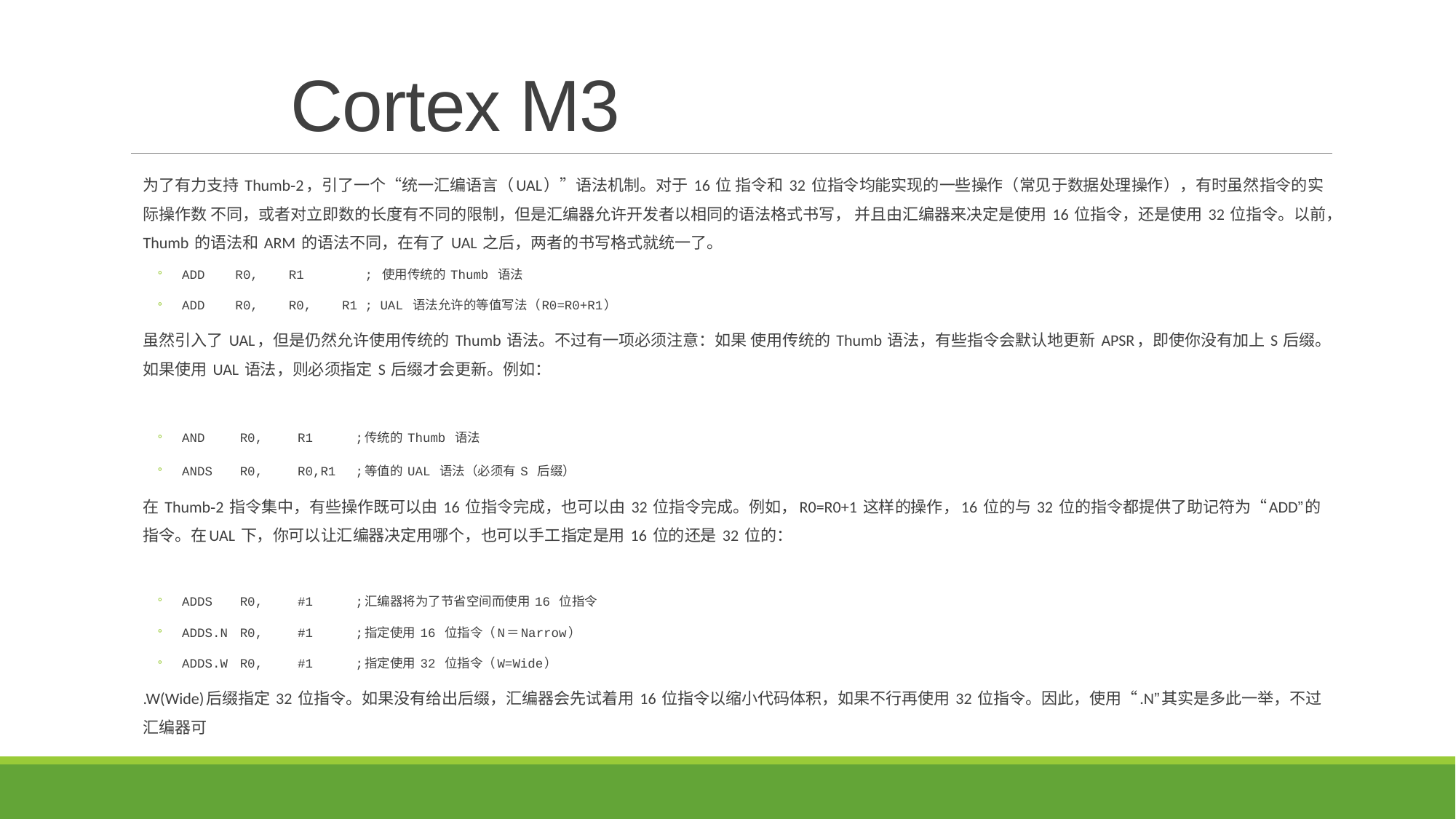

# Cortex M3
为了有力支持 Thumb‐2，引了一个“统一汇编语言（UAL）”语法机制。对于 16 位 指令和 32 位指令均能实现的一些操作（常见于数据处理操作），有时虽然指令的实际操作数 不同，或者对立即数的长度有不同的限制，但是汇编器允许开发者以相同的语法格式书写， 并且由汇编器来决定是使用 16 位指令，还是使用 32 位指令。以前，Thumb 的语法和 ARM 的语法不同，在有了 UAL 之后，两者的书写格式就统一了。
ADD    R0,    R1        ; 使用传统的 Thumb 语法
ADD    R0,    R0,    R1 ; UAL 语法允许的等值写法（R0=R0+R1）
虽然引入了 UAL，但是仍然允许使用传统的 Thumb 语法。不过有一项必须注意：如果 使用传统的 Thumb 语法，有些指令会默认地更新 APSR，即使你没有加上 S 后缀。如果使用 UAL 语法，则必须指定 S 后缀才会更新。例如：

AND	R0,	R1	;传统的 Thumb 语法
ANDS	R0,	R0,R1 	;等值的 UAL 语法（必须有 S 后缀）
在 Thumb‐2 指令集中，有些操作既可以由 16 位指令完成，也可以由 32 位指令完成。例如，R0=R0+1 这样的操作，16 位的与 32 位的指令都提供了助记符为“ADD”的指令。在UAL 下，你可以让汇编器决定用哪个，也可以手工指定是用 16 位的还是 32 位的：

ADDS	R0,	#1	;汇编器将为了节省空间而使用 16 位指令
ADDS.N	R0,	#1	;指定使用 16 位指令（N＝Narrow）
ADDS.W	R0,	#1	;指定使用 32 位指令（W=Wide）
.W(Wide)后缀指定 32 位指令。如果没有给出后缀，汇编器会先试着用 16 位指令以缩小代码体积，如果不行再使用 32 位指令。因此，使用“.N”其实是多此一举，不过汇编器可